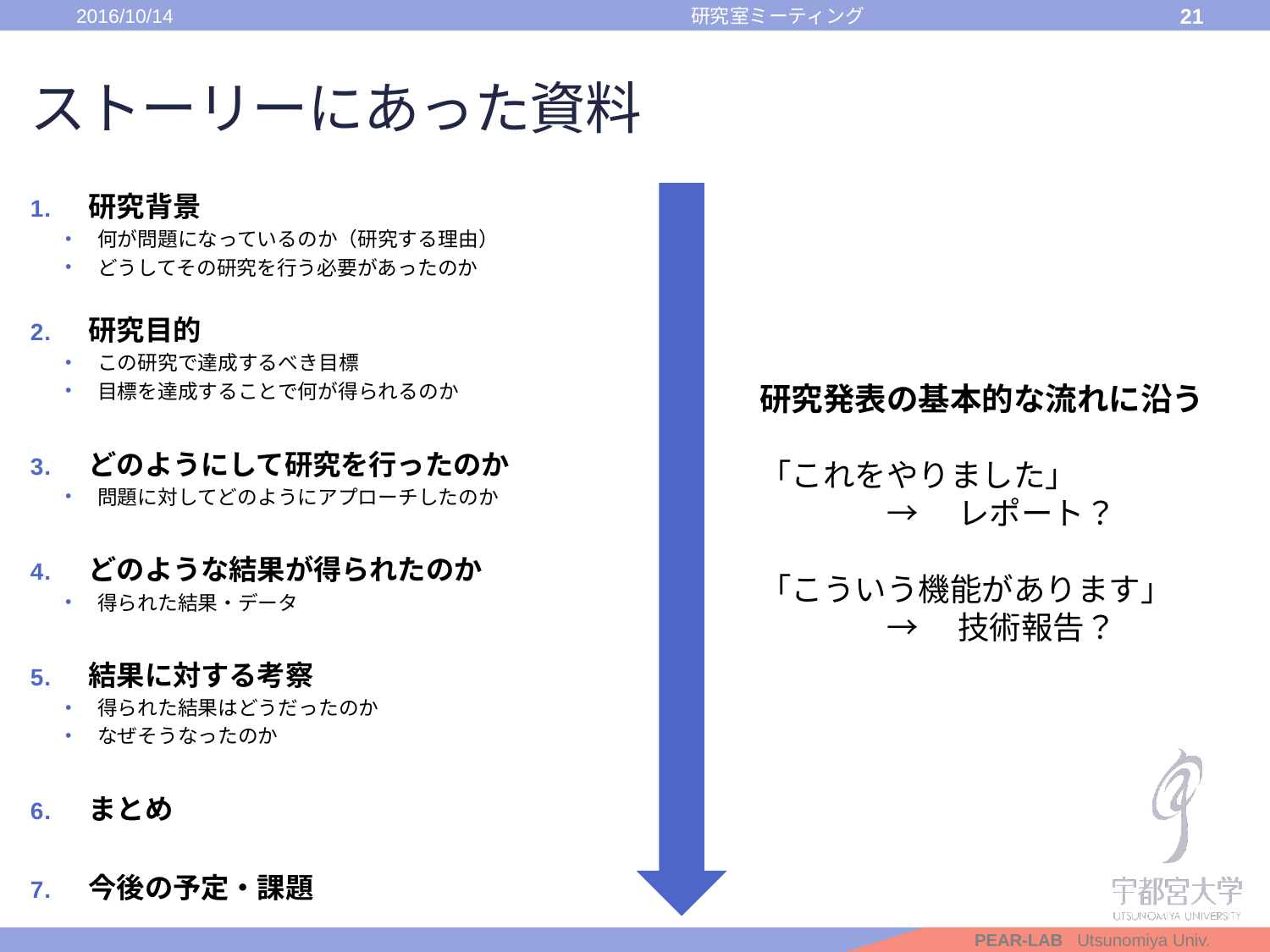

2016/10/14
21
研究室ミーティング
# ストーリーにあった資料
研究背景
何が問題になっているのか（研究する理由）
どうしてその研究を行う必要があったのか

研究目的
この研究で達成するべき目標
目標を達成することで何が得られるのか

どのようにして研究を行ったのか
問題に対してどのようにアプローチしたのか

どのような結果が得られたのか
得られた結果・データ

結果に対する考察
得られた結果はどうだったのか
なぜそうなったのか

まとめ

今後の予定・課題

研究発表の基本的な流れに沿う

「これをやりました」
	→　レポート？
「こういう機能があります」
	→　技術報告？